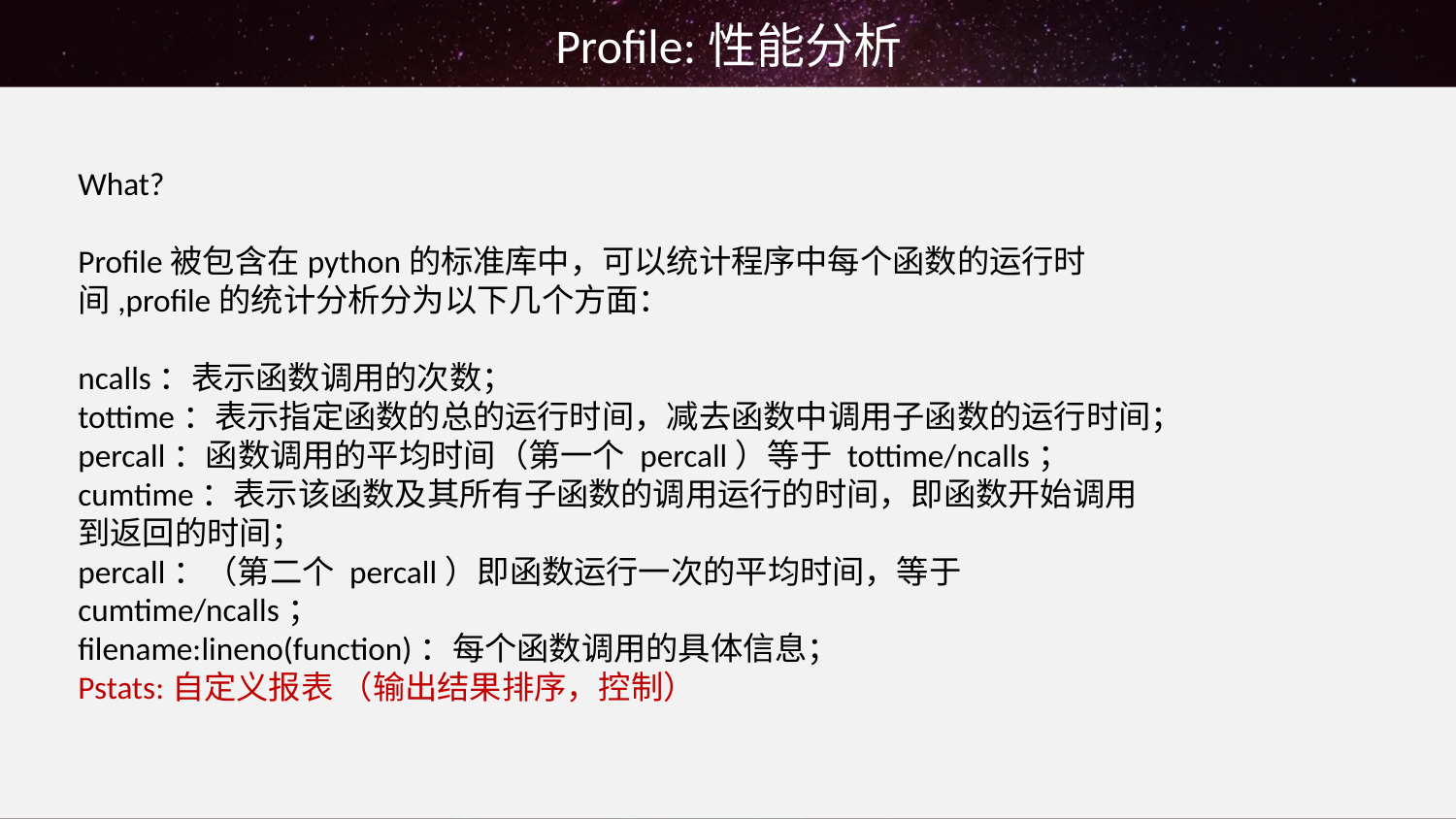

Profile:性能分析

What?

Profile被包含在python的标准库中，可以统计程序中每个函数的运行时间,profile的统计分析分为以下几个方面：

ncalls：表示函数调用的次数；
tottime：表示指定函数的总的运行时间，减去函数中调用子函数的运行时间；
percall：函数调用的平均时间（第一个 percall）等于 tottime/ncalls；
cumtime：表示该函数及其所有子函数的调用运行的时间，即函数开始调用到返回的时间；
percall：（第二个 percall）即函数运行一次的平均时间，等于 cumtime/ncalls；
filename:lineno(function)：每个函数调用的具体信息；
Pstats:自定义报表 （输出结果排序，控制）